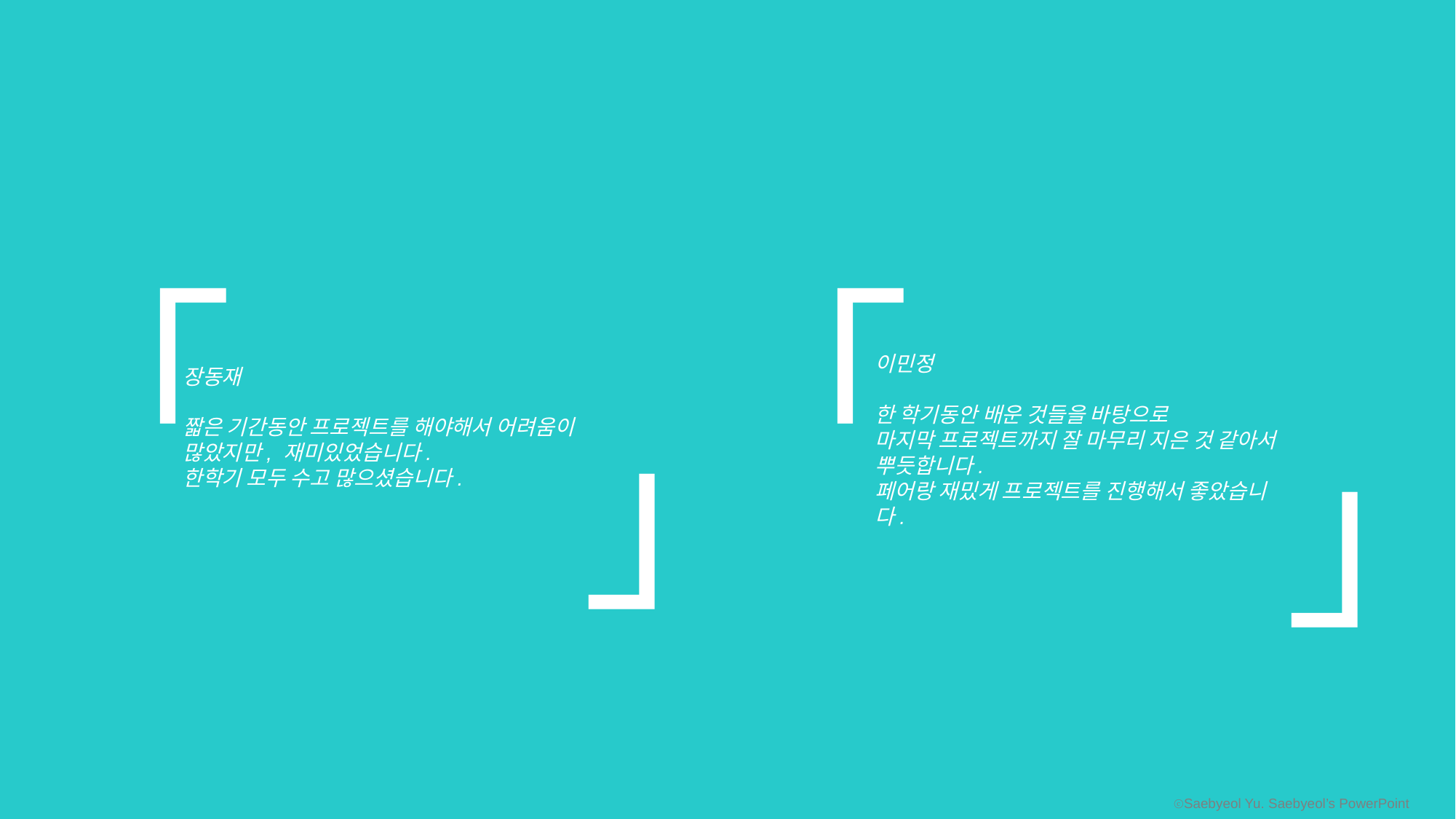

「
」
 「

」
이민정

한 학기동안 배운 것들을 바탕으로
마지막 프로젝트까지 잘 마무리 지은 것 같아서
뿌듯합니다.
페어랑 재밌게 프로젝트를 진행해서 좋았습니다.
장동재

짧은 기간동안 프로젝트를 해야해서 어려움이 많았지만, 재미있었습니다.
한학기 모두 수고 많으셨습니다.